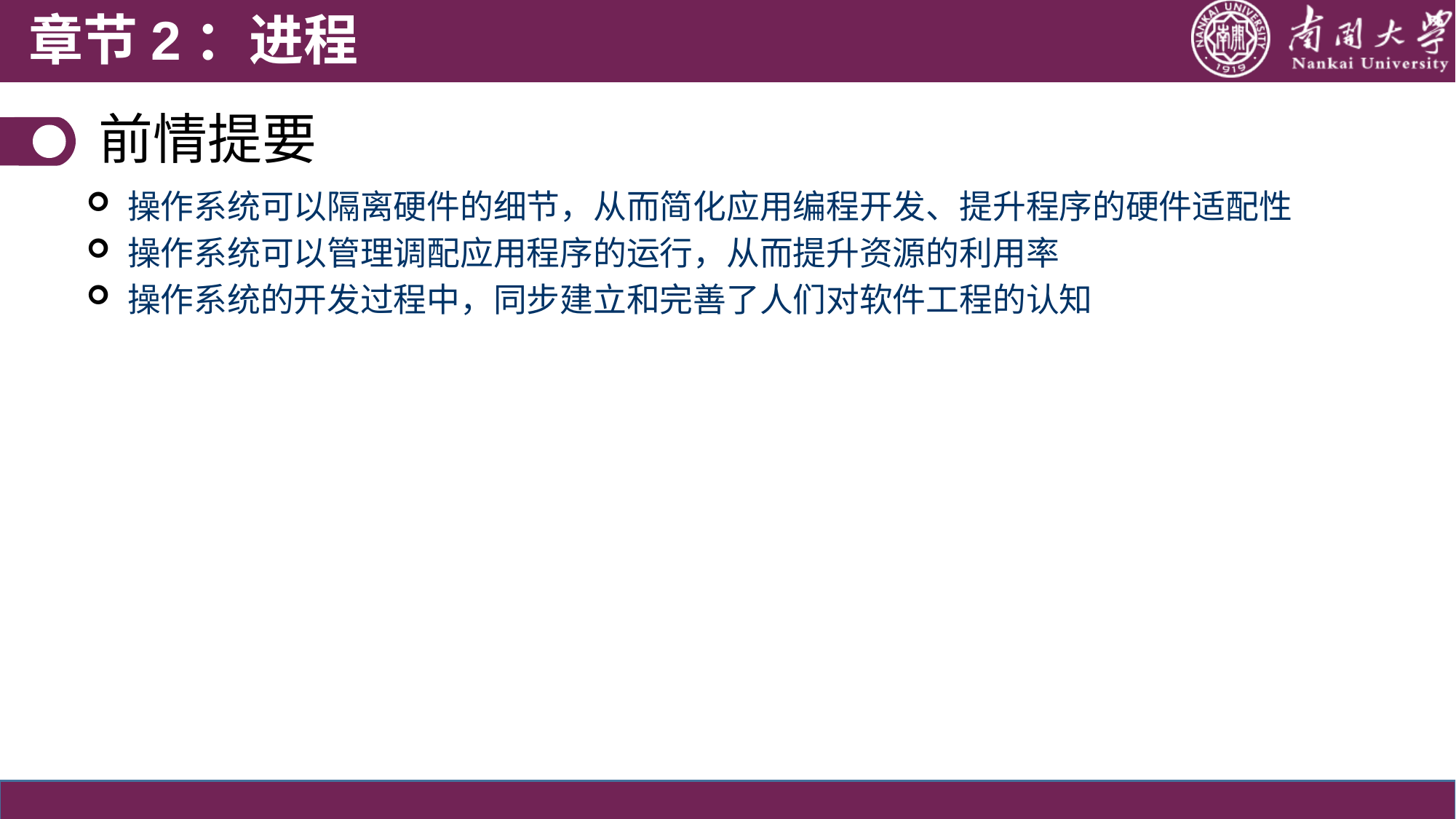

章节2：进程
前情提要

操作系统可以隔离硬件的细节，从而简化应用编程开发、提升程序的硬件适配性
操作系统可以管理调配应用程序的运行，从而提升资源的利用率
操作系统的开发过程中，同步建立和完善了人们对软件工程的认知